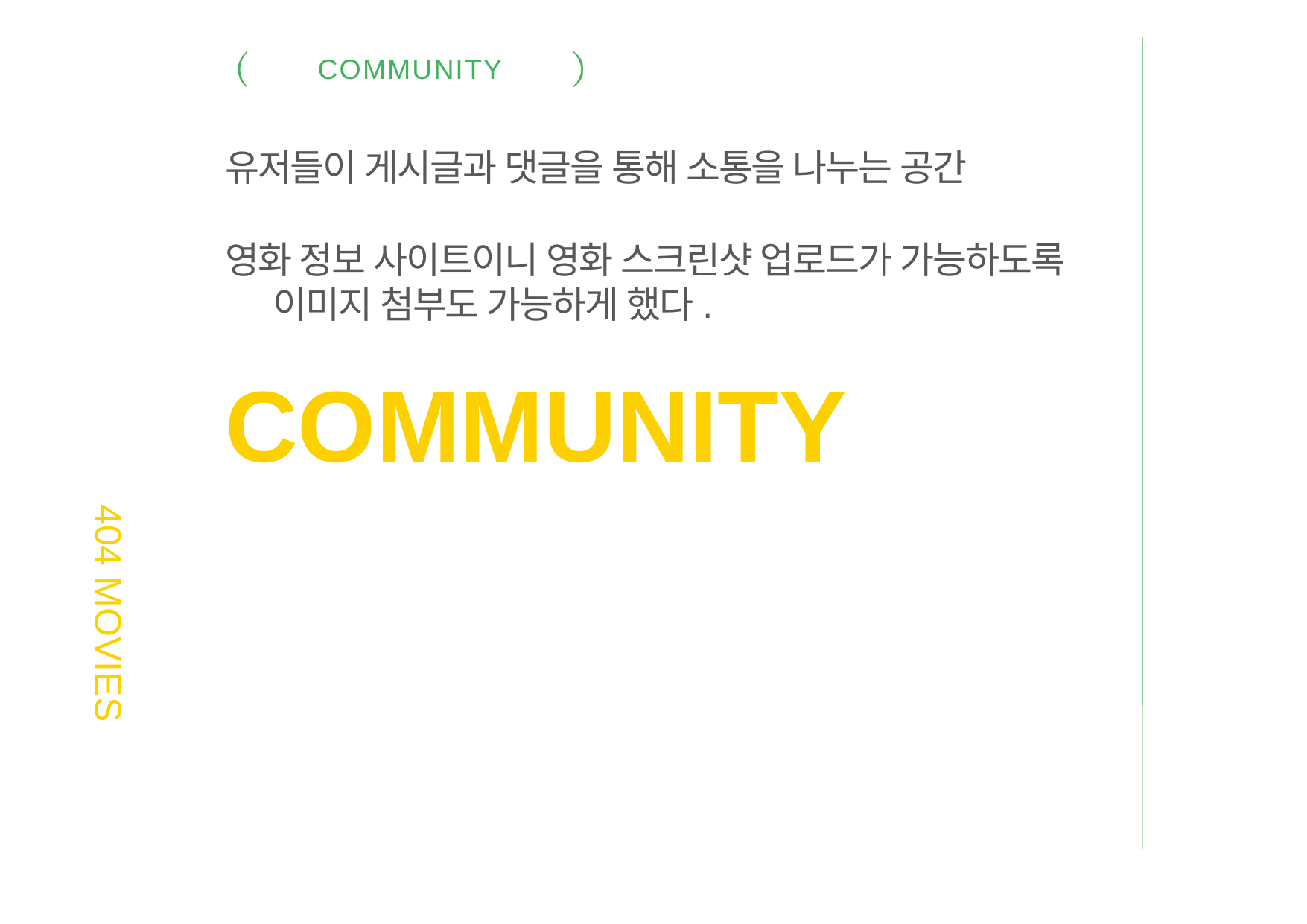

COMMUNITY
404 MOVIES
유저들이 게시글과 댓글을 통해 소통을 나누는 공간

영화 정보 사이트이니 영화 스크린샷 업로드가 가능하도록 이미지 첨부도 가능하게 했다.
COMMUNITY